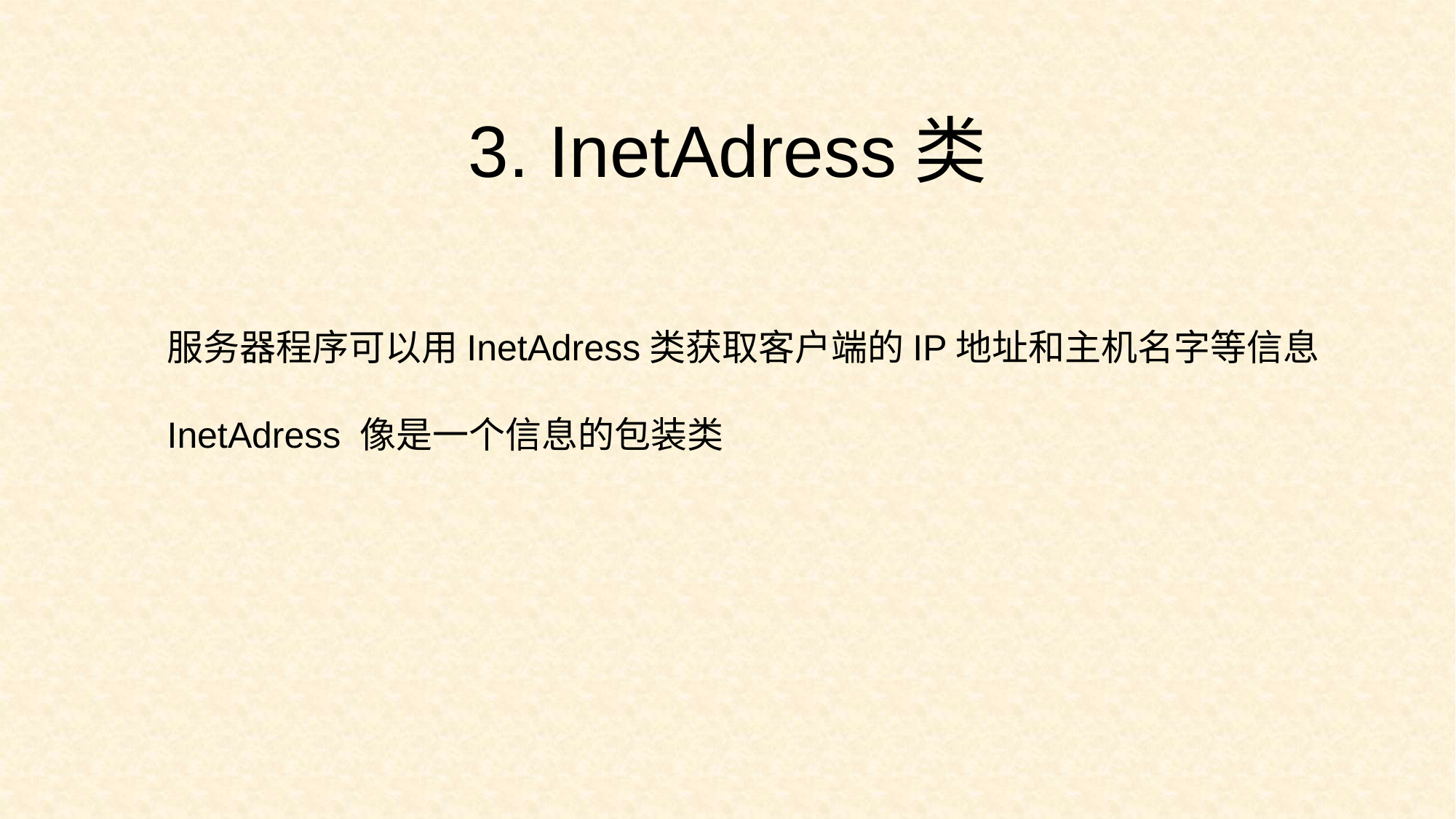

3. InetAdress类
服务器程序可以用InetAdress类获取客户端的IP地址和主机名字等信息
InetAdress 像是一个信息的包装类